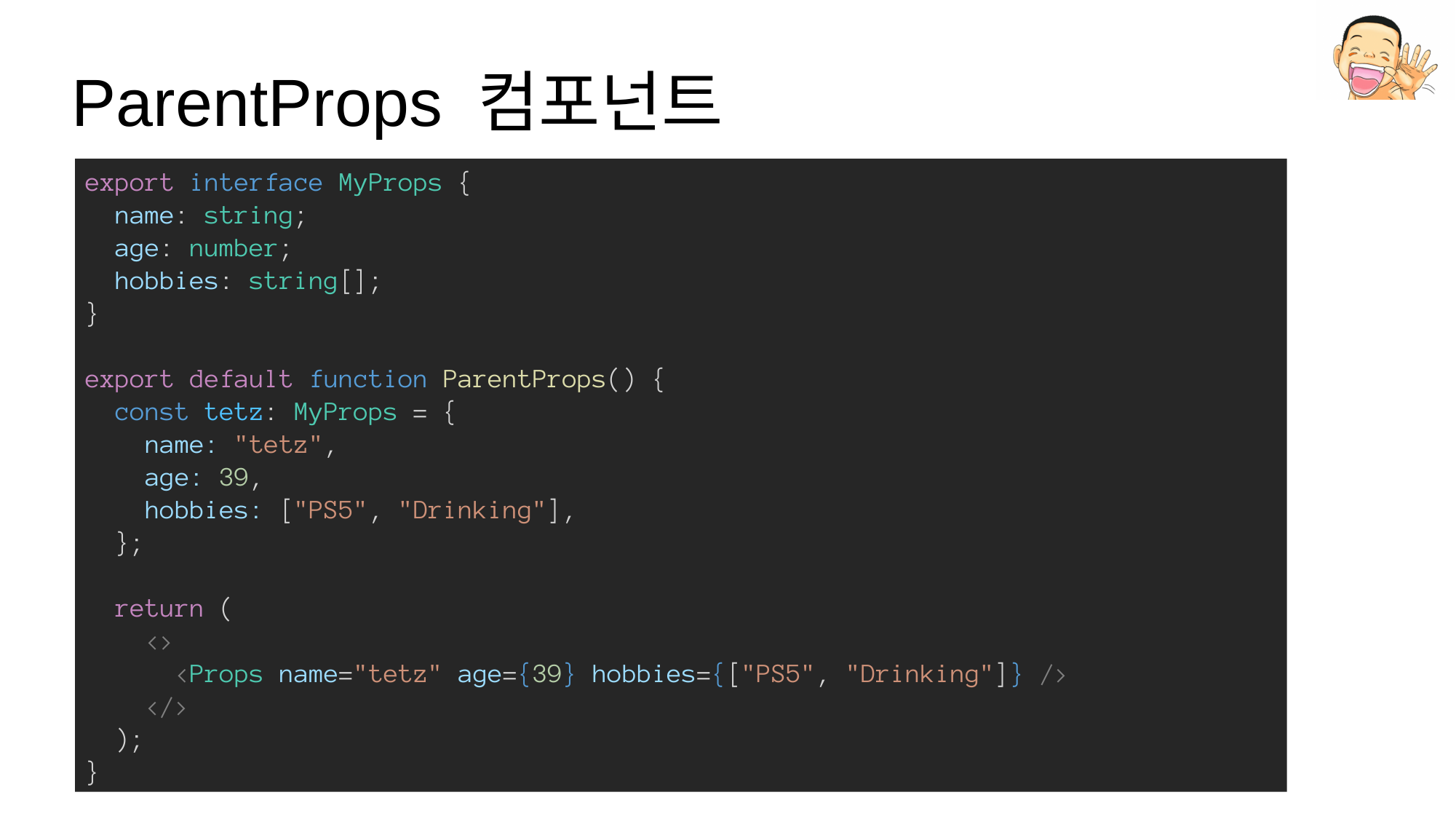

# ParentProps 컴포넌트
export interface MyProps {
  name: string;
  age: number;
  hobbies: string[];
}
export default function ParentProps() {
  const tetz: MyProps = {
    name: "tetz",
    age: 39,
    hobbies: ["PS5", "Drinking"],
  };
  return (
    <>
      <Props name="tetz" age={39} hobbies={["PS5", "Drinking"]} />
    </>
  );
}